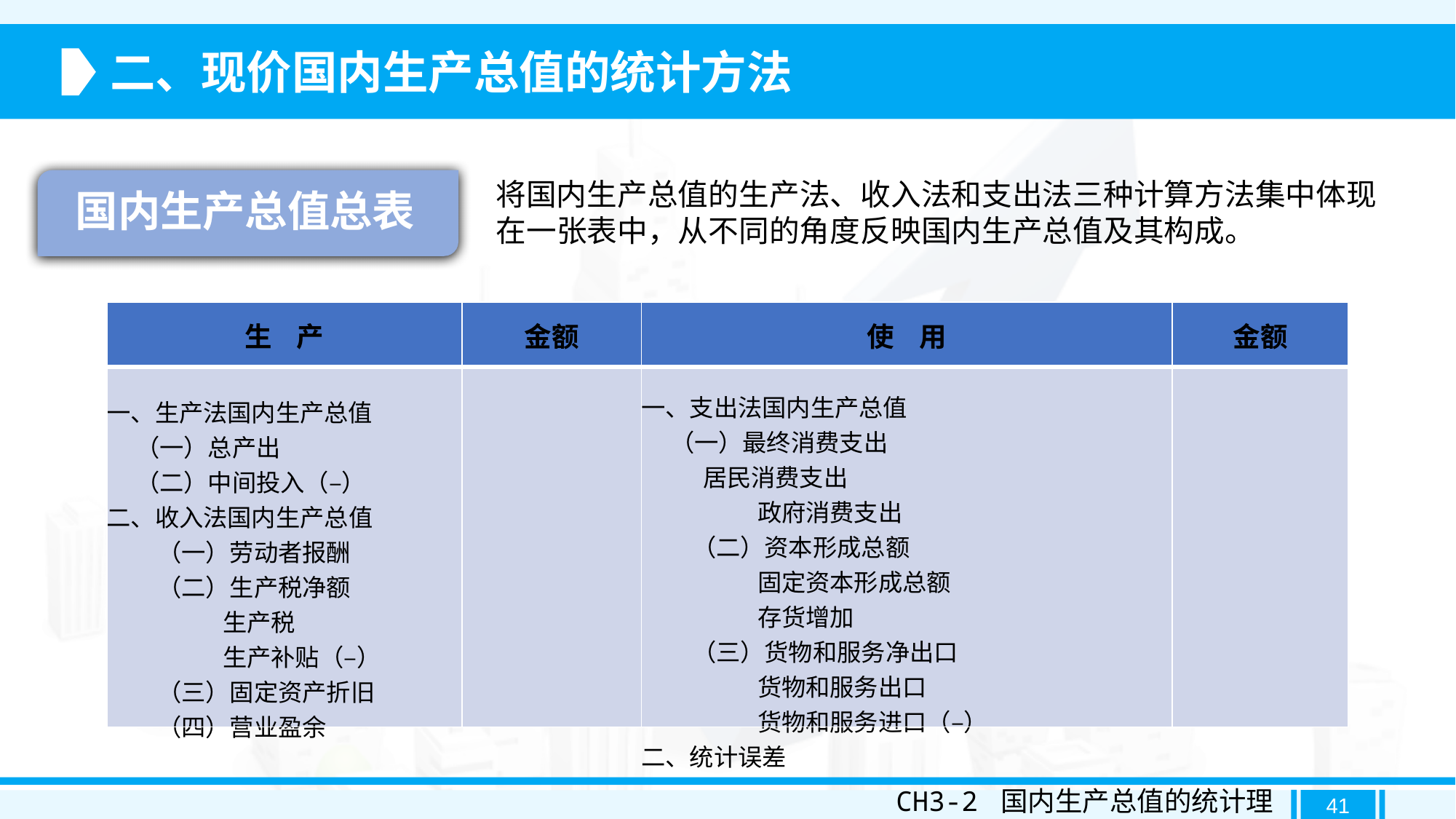

二、现价国内生产总值的统计方法

国内生产总值总表
将国内生产总值的生产法、收入法和支出法三种计算方法集中体现在一张表中，从不同的角度反映国内生产总值及其构成。
| 生 产 | 金额 | 使 用 | 金额 |
| --- | --- | --- | --- |
| 一、生产法国内生产总值 （一）总产出 （二）中间投入（–） 二、收入法国内生产总值 （一）劳动者报酬 （二）生产税净额 生产税 生产补贴（–） （三）固定资产折旧 （四）营业盈余 |  | 一、支出法国内生产总值 （一）最终消费支出 居民消费支出 政府消费支出 （二）资本形成总额 固定资本形成总额 存货增加 （三）货物和服务净出口 货物和服务出口 货物和服务进口（–） 二、统计误差 |  |
CH3-2 国内生产总值的统计理论
41